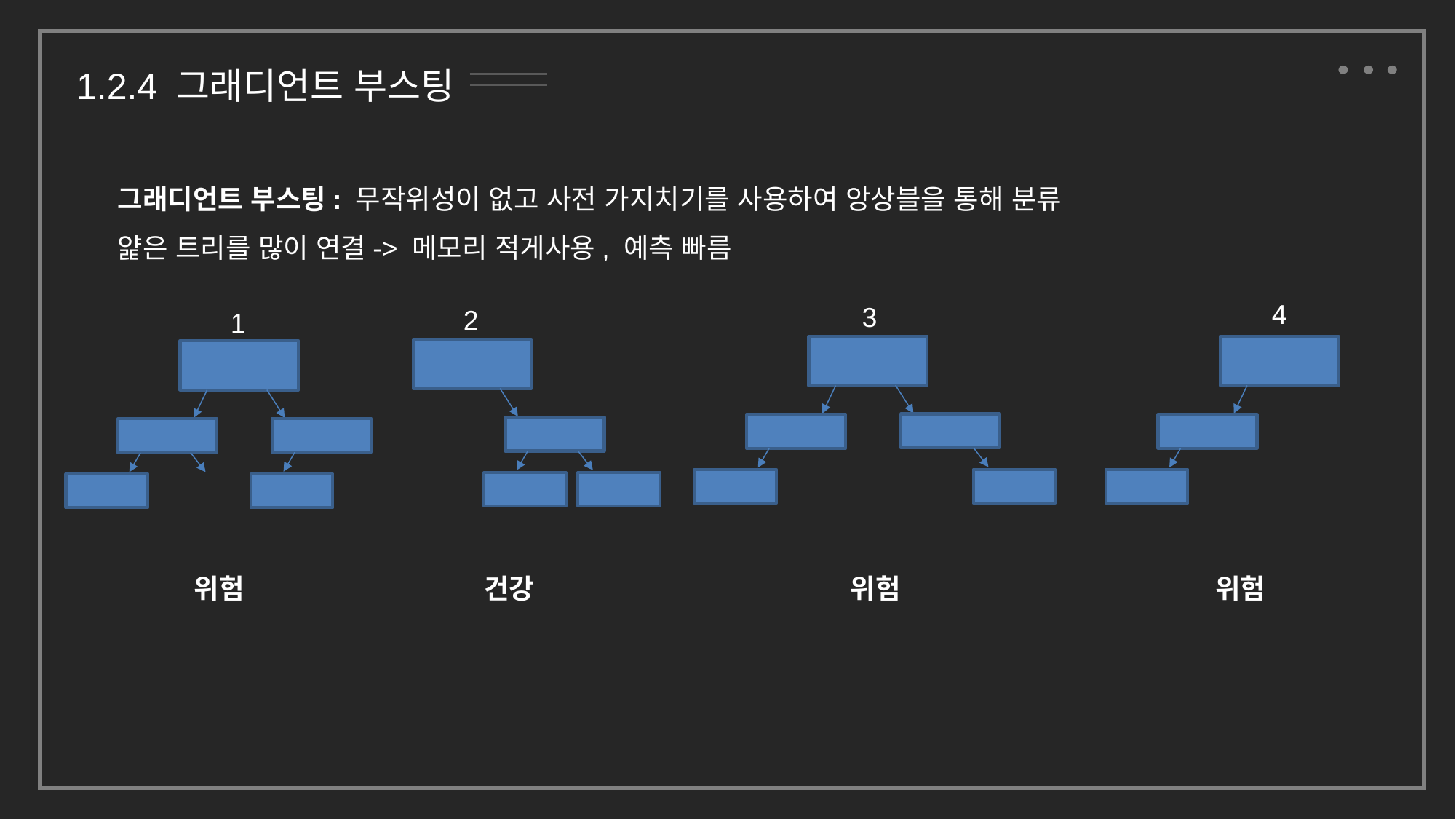

1.2.4 그래디언트 부스팅

그래디언트 부스팅: 무작위성이 없고 사전 가지치기를 사용하여 앙상블을 통해 분류
얉은 트리를 많이 연결-> 메모리 적게사용, 예측 빠름
4
3
2
1

건강
위험
위험
위험